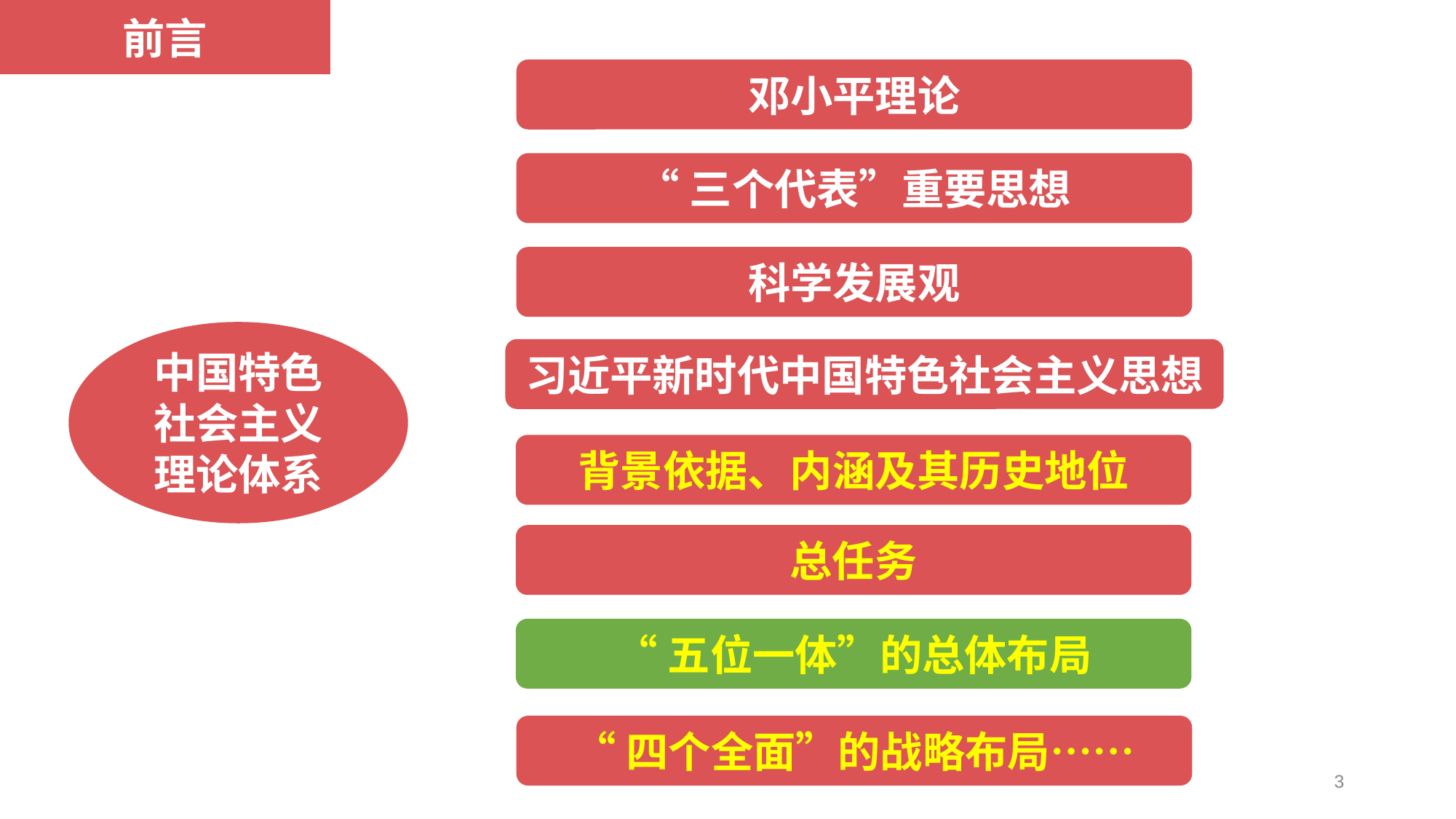

前言
邓小平理论
“三个代表”重要思想
科学发展观
习近平新时代中国特色社会主义思想
背景依据、内涵及其历史地位
总任务
“五位一体”的总体布局
“四个全面”的战略布局……
中国特色
社会主义
理论体系
3